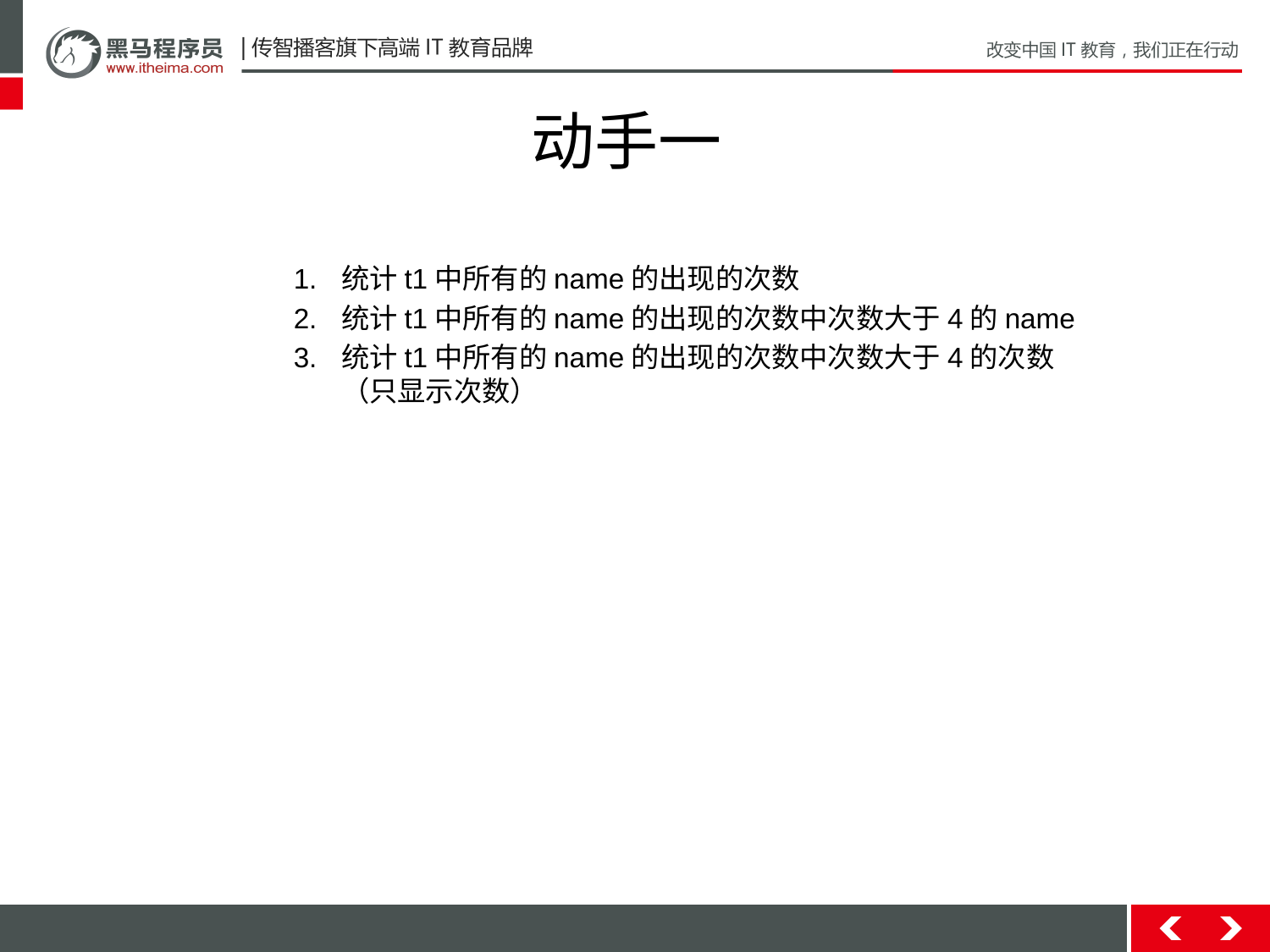

# 动手一
统计t1中所有的name的出现的次数
统计t1中所有的name的出现的次数中次数大于4的name
统计t1中所有的name的出现的次数中次数大于4的次数（只显示次数）